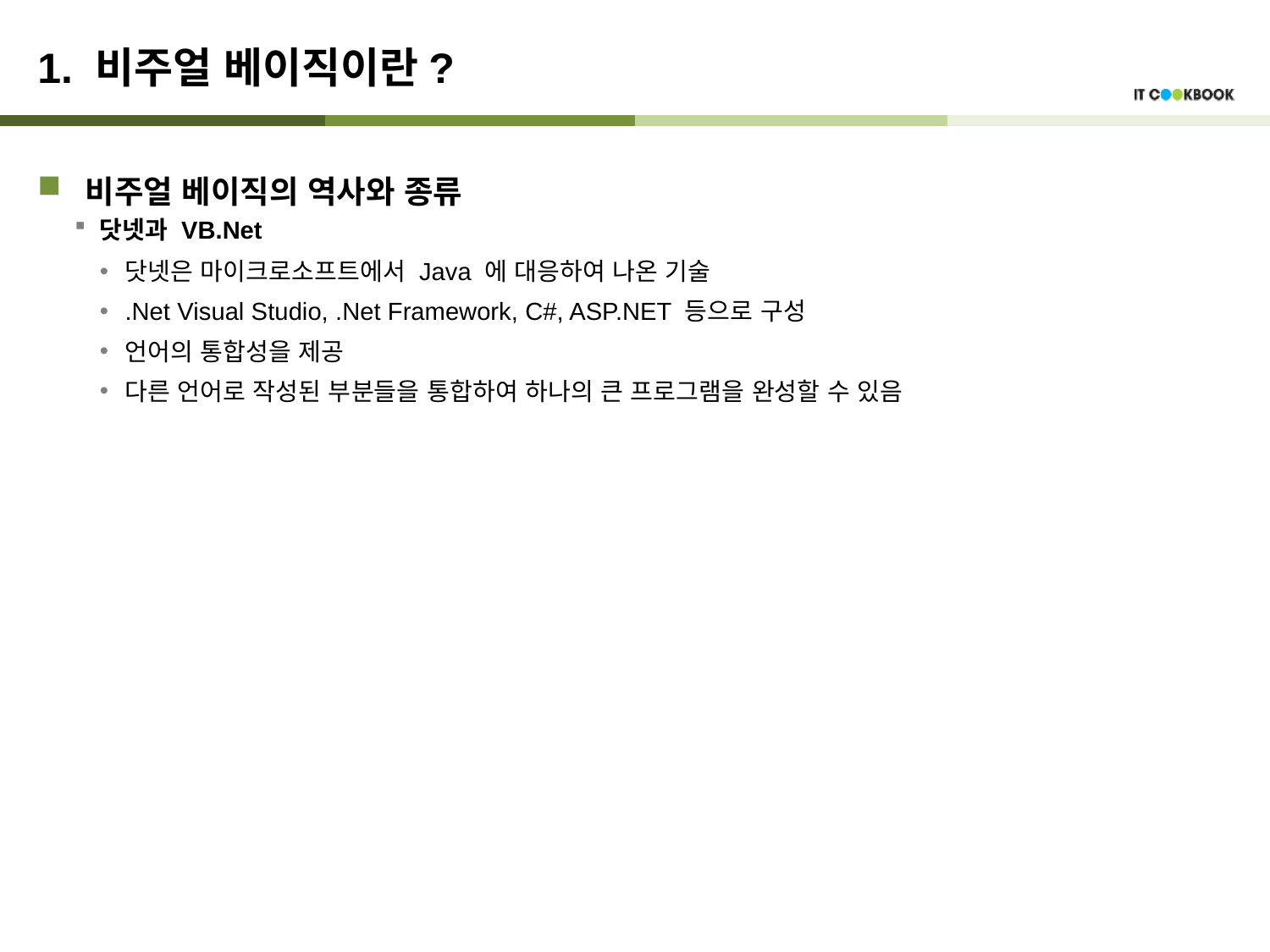

# 1. 비주얼 베이직이란?
비주얼 베이직의 역사와 종류
닷넷과 VB.Net
닷넷은 마이크로소프트에서 Java 에 대응하여 나온 기술
.Net Visual Studio, .Net Framework, C#, ASP.NET 등으로 구성
언어의 통합성을 제공
다른 언어로 작성된 부분들을 통합하여 하나의 큰 프로그램을 완성할 수 있음